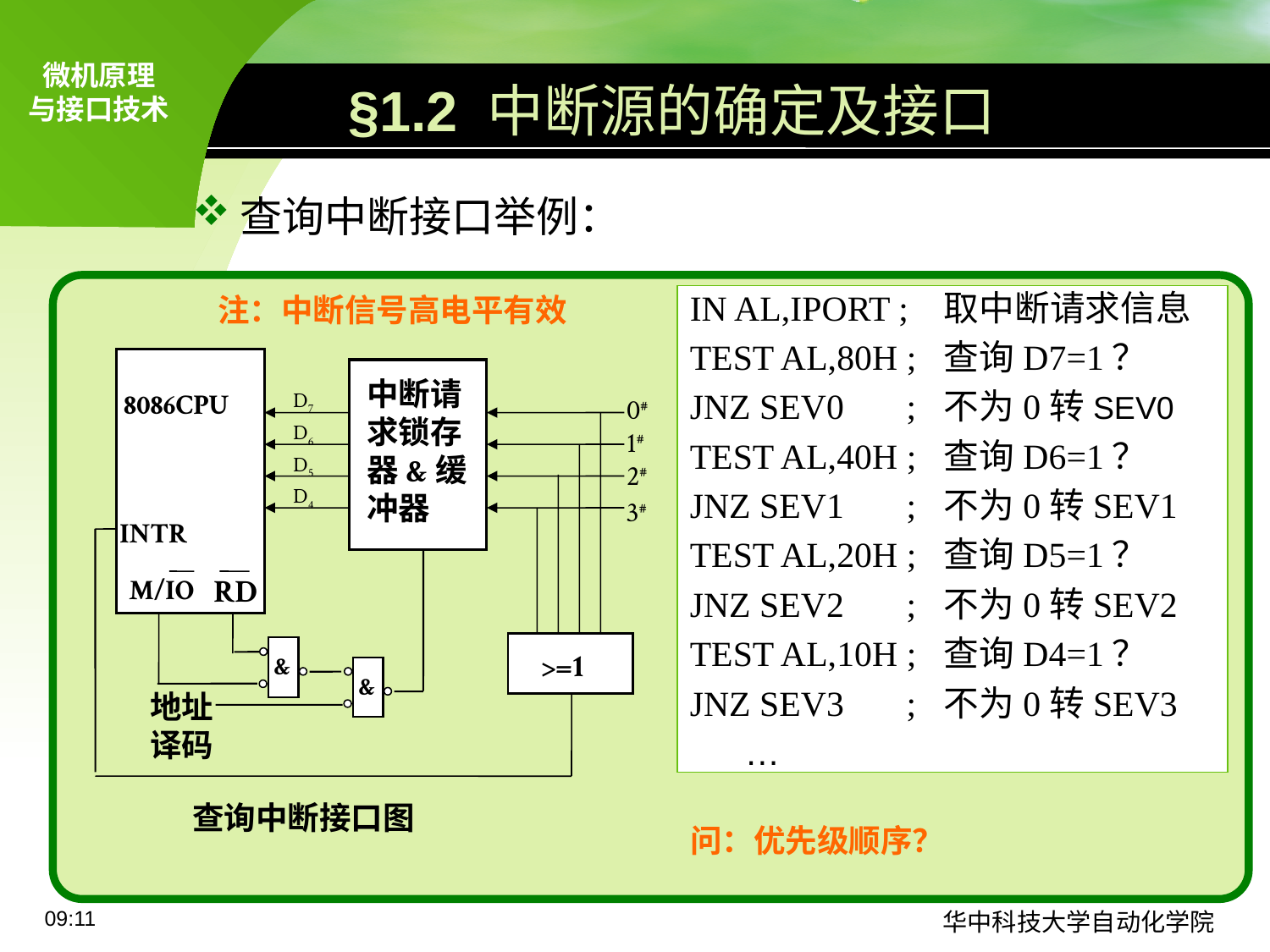

# §1.2 中断源的确定及接口
查询中断接口举例：
注：中断信号高电平有效
IN AL,IPORT ; 	取中断请求信息
TEST AL,80H ; 	查询D7=1？
JNZ SEV0       ; 	不为0转SEV0
TEST AL,40H ; 	查询D6=1？
JNZ SEV1       ; 	不为0转SEV1
TEST AL,20H ; 	查询D5=1？
JNZ SEV2       ; 	不为0转SEV2
TEST AL,10H ; 	查询D4=1？
JNZ SEV3       ; 	不为0转SEV3
       …

中断请求锁存器&缓冲器
8086CPU
D7
0#

D6
1#

D5
2#

D4
3#

INTR

RD
M/IO

>=1
&

&

地址
译码

查询中断接口图
问：优先级顺序？
09:11
华中科技大学自动化学院